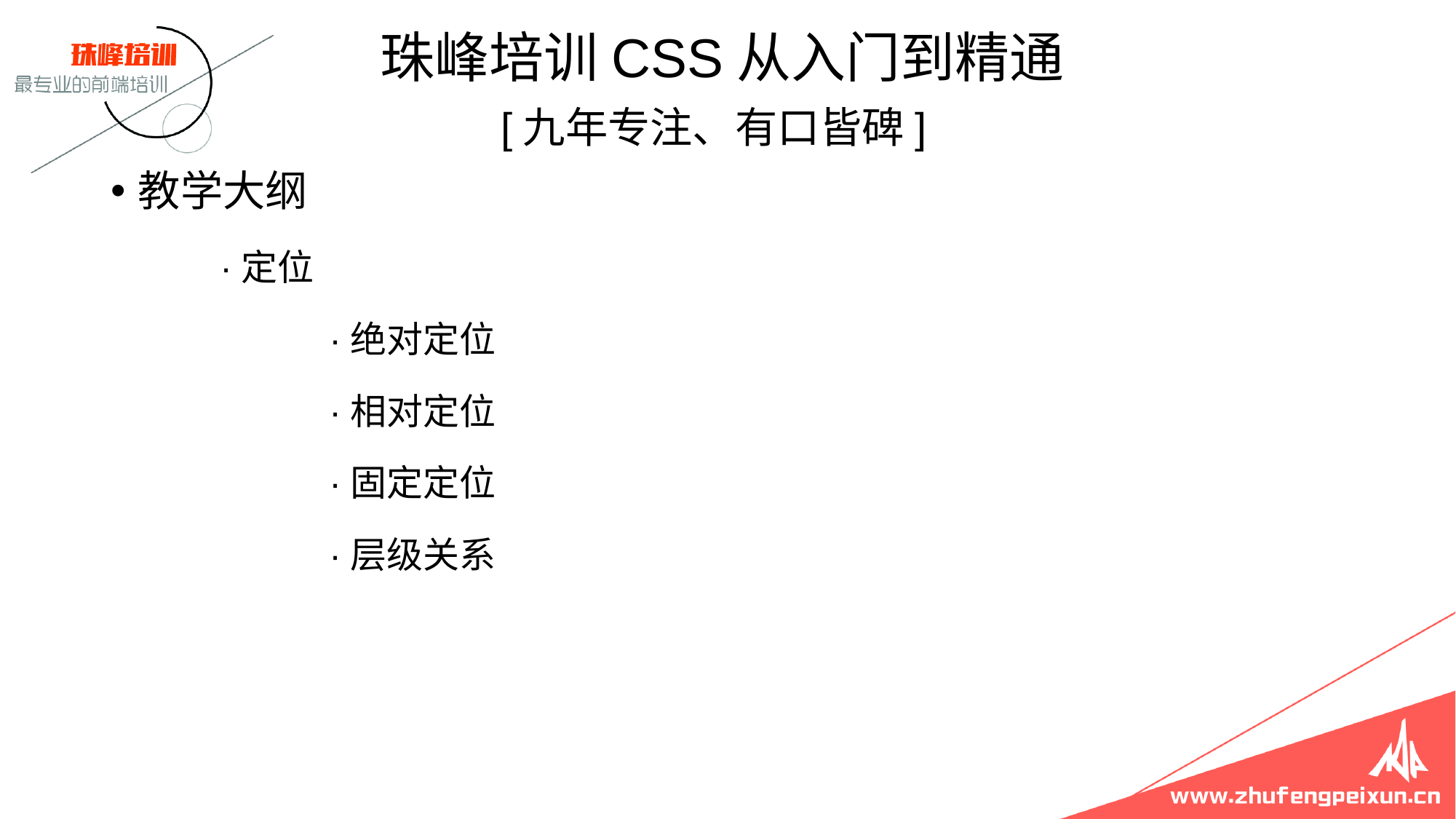

珠峰培训CSS从入门到精通
        [九年专注、有口皆碑]
教学大纲
	·定位
		·绝对定位
		·相对定位
		·固定定位
		·层级关系